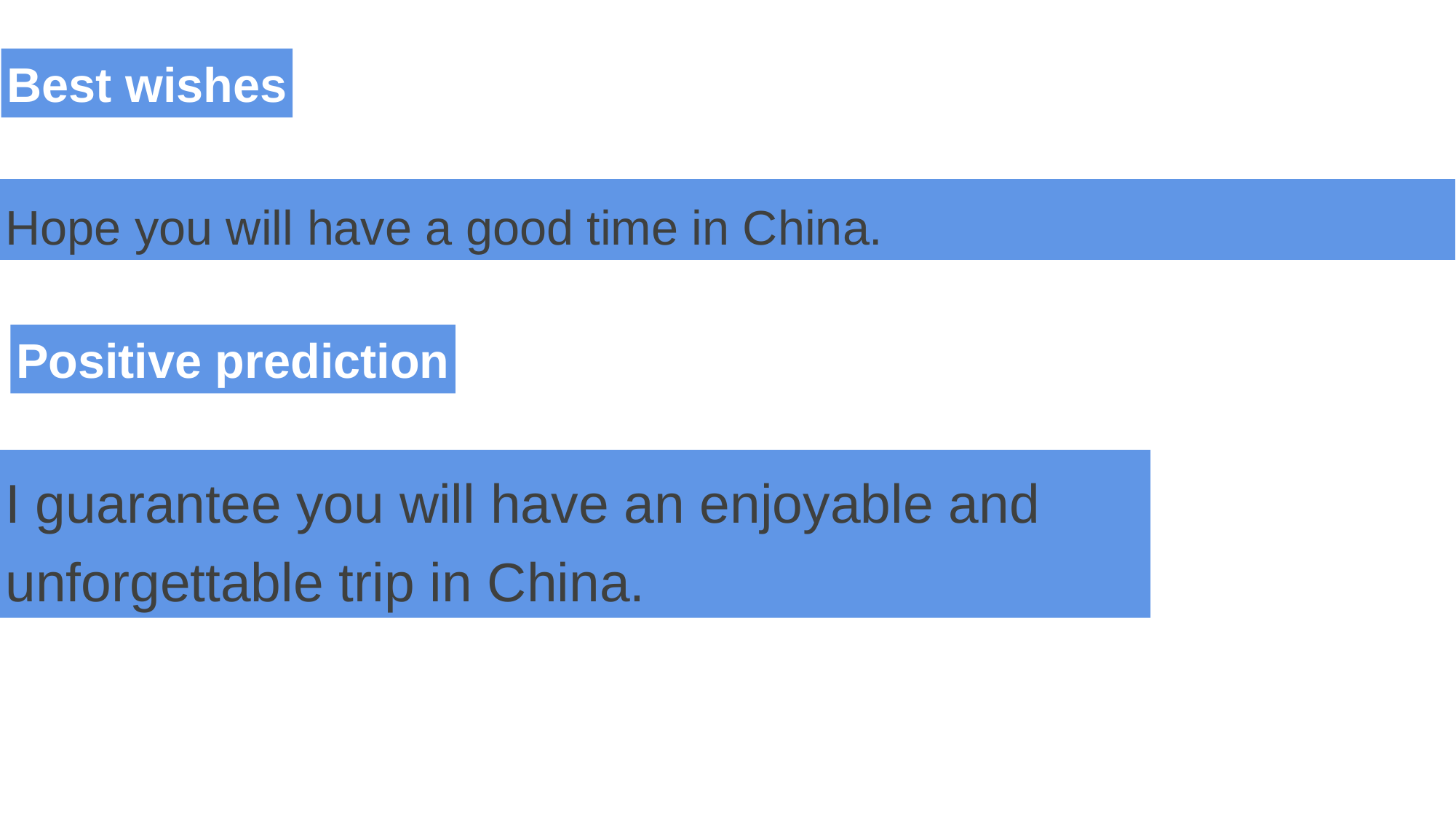

Best wishes
Hope you will have a good time in China.
Positive prediction
I guarantee you will have an enjoyable and unforgettable trip in China.
高中   英语